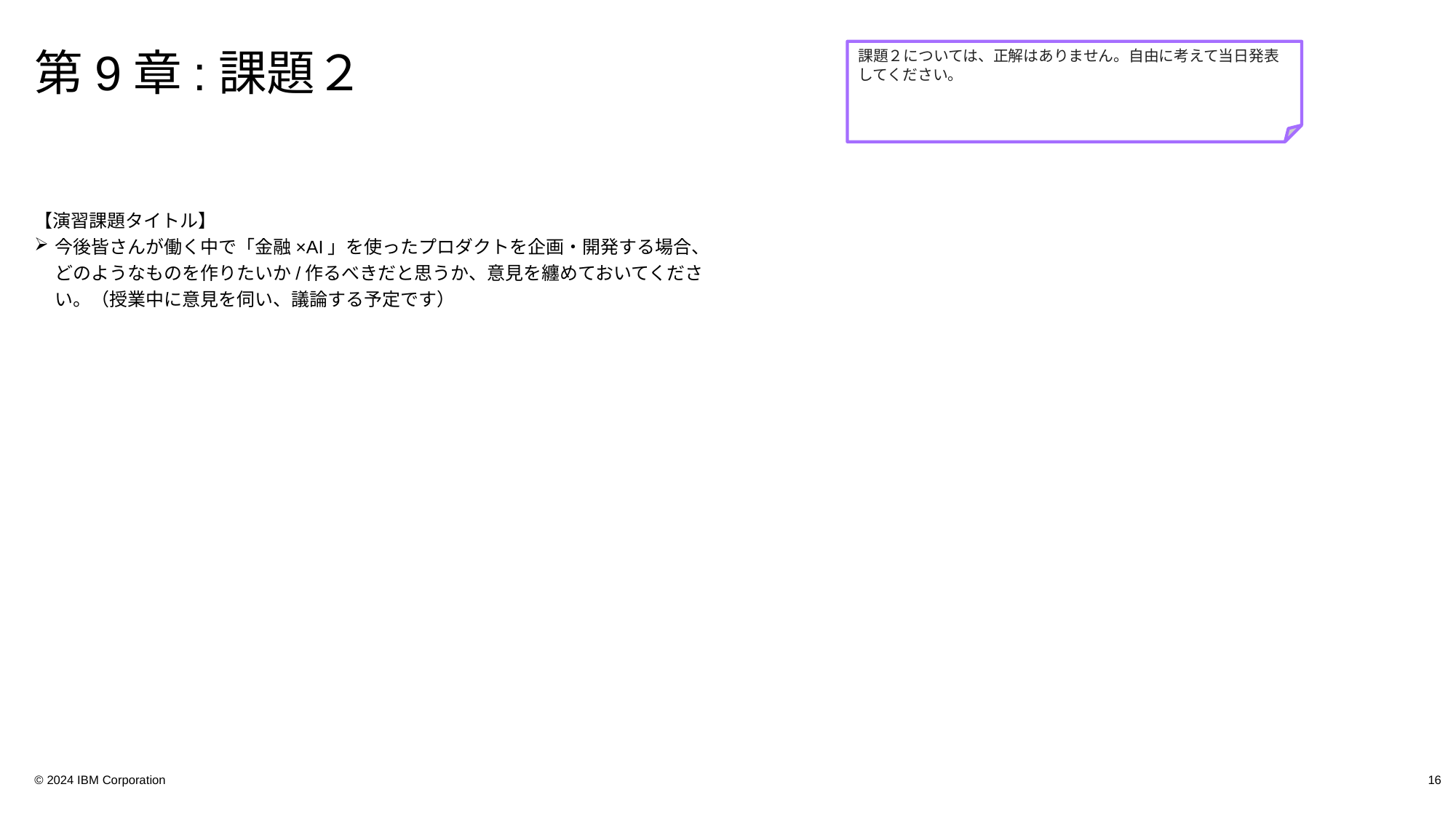

# 第9章:課題２
課題２については、正解はありません。自由に考えて当日発表してください。
【演習課題タイトル】
今後皆さんが働く中で「金融×AI」を使ったプロダクトを企画・開発する場合、どのようなものを作りたいか/作るべきだと思うか、意見を纏めておいてください。（授業中に意見を伺い、議論する予定です）